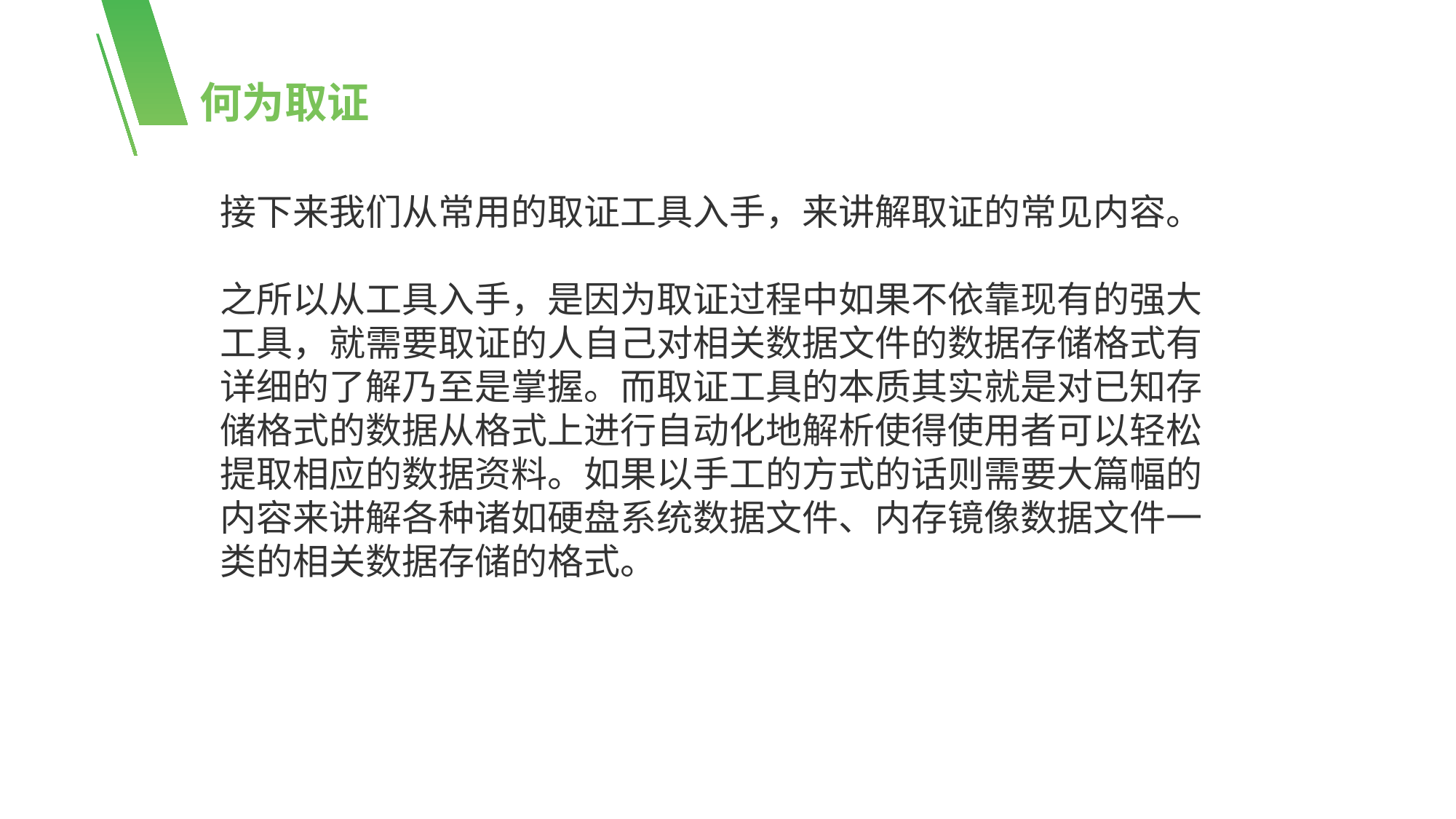

何为取证
接下来我们从常用的取证工具入手，来讲解取证的常见内容。

之所以从工具入手，是因为取证过程中如果不依靠现有的强大工具，就需要取证的人自己对相关数据文件的数据存储格式有详细的了解乃至是掌握。而取证工具的本质其实就是对已知存储格式的数据从格式上进行自动化地解析使得使用者可以轻松提取相应的数据资料。如果以手工的方式的话则需要大篇幅的内容来讲解各种诸如硬盘系统数据文件、内存镜像数据文件一类的相关数据存储的格式。